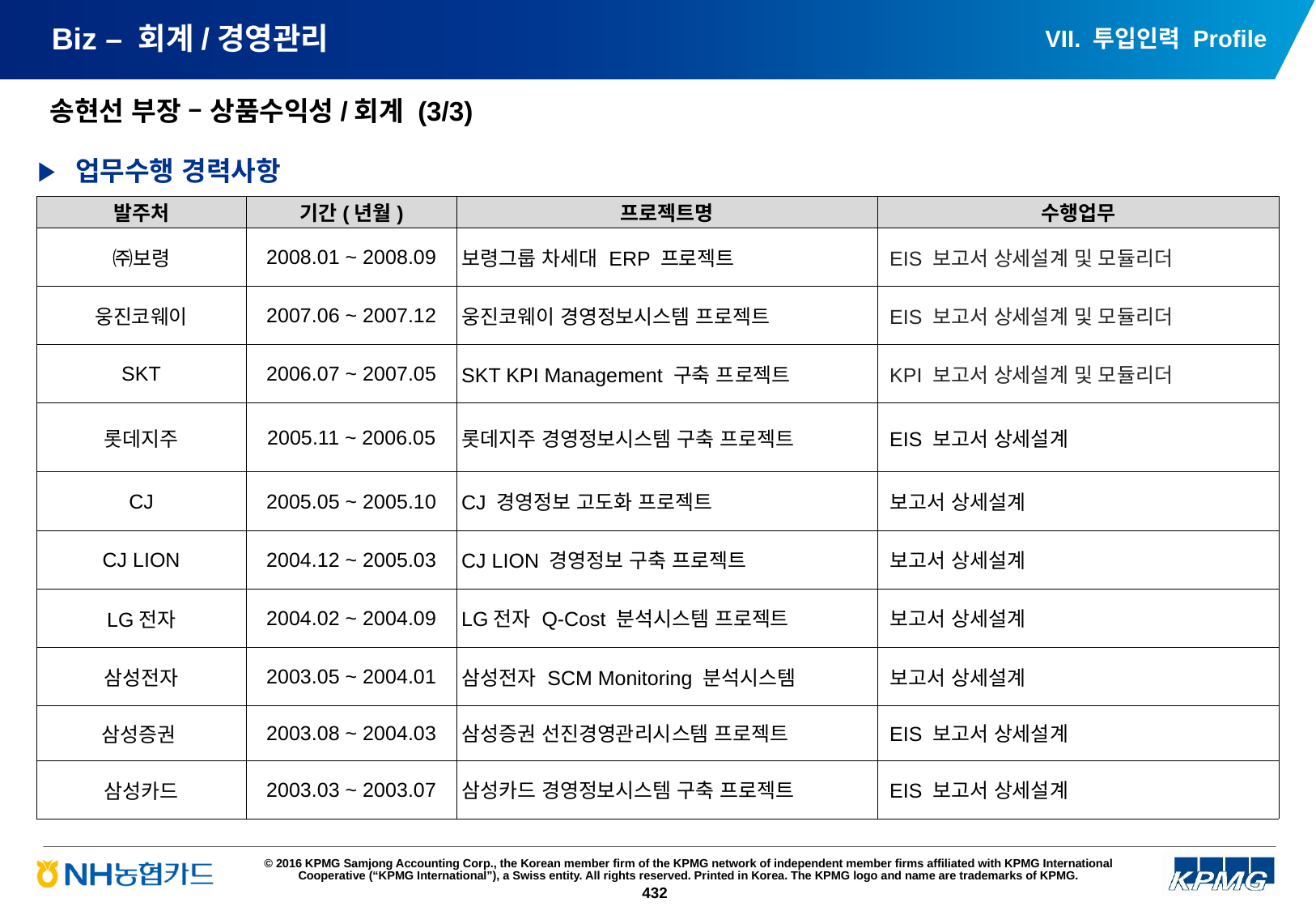

VII. 투입인력 Profile
# Biz – 회계/경영관리
송현선 부장 – 상품수익성/회계 (3/3)
업무수행 경력사항
| 발주처 | 기간(년월) | 프로젝트명 | 수행업무 |
| --- | --- | --- | --- |
| ㈜보령 | 2008.01 ~ 2008.09 | 보령그룹 차세대 ERP 프로젝트 | EIS 보고서 상세설계 및 모듈리더 |
| 웅진코웨이 | 2007.06 ~ 2007.12 | 웅진코웨이 경영정보시스템 프로젝트 | EIS 보고서 상세설계 및 모듈리더 |
| SKT | 2006.07 ~ 2007.05 | SKT KPI Management 구축 프로젝트 | KPI 보고서 상세설계 및 모듈리더 |
| 롯데지주 | 2005.11 ~ 2006.05 | 롯데지주 경영정보시스템 구축 프로젝트 | EIS 보고서 상세설계 |
| CJ | 2005.05 ~ 2005.10 | CJ 경영정보 고도화 프로젝트 | 보고서 상세설계 |
| CJ LION | 2004.12 ~ 2005.03 | CJ LION 경영정보 구축 프로젝트 | 보고서 상세설계 |
| LG전자 | 2004.02 ~ 2004.09 | LG전자 Q-Cost 분석시스템 프로젝트 | 보고서 상세설계 |
| 삼성전자 | 2003.05 ~ 2004.01 | 삼성전자 SCM Monitoring 분석시스템 | 보고서 상세설계 |
| 삼성증권 | 2003.08 ~ 2004.03 | 삼성증권 선진경영관리시스템 프로젝트 | EIS 보고서 상세설계 |
| 삼성카드 | 2003.03 ~ 2003.07 | 삼성카드 경영정보시스템 구축 프로젝트 | EIS 보고서 상세설계 |